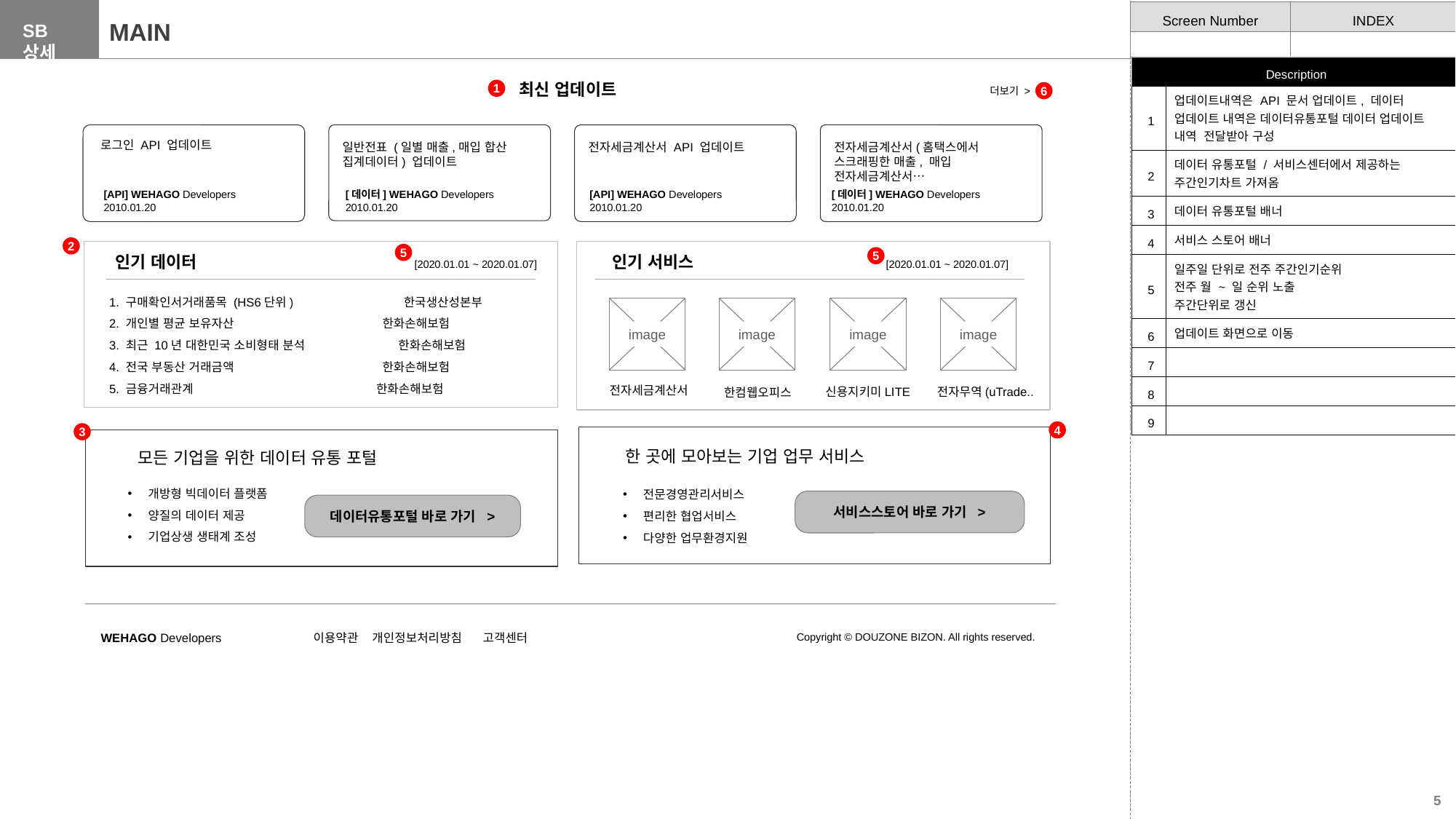

# MAIN
| Description |  |
| --- | --- |
| 1 | 업데이트내역은 API 문서 업데이트, 데이터 업데이트 내역은 데이터유통포털 데이터 업데이트 내역 전달받아 구성 |
| 2 | 데이터 유통포털 / 서비스센터에서 제공하는 주간인기차트 가져옴 |
| 3 | 데이터 유통포털 배너 |
| 4 | 서비스 스토어 배너 |
| 5 | 일주일 단위로 전주 주간인기순위 전주 월 ~ 일 순위 노출 주간단위로 갱신 |
| 6 | 업데이트 화면으로 이동 |
| 7 |  |
| 8 |  |
| 9 |  |
최신 업데이트
더보기 >
1
6

로그인 API 업데이트
일반전표 (일별 매출,매입 합산 집계데이터) 업데이트
전자세금계산서 API 업데이트
전자세금계산서(홈택스에서 스크래핑한 매출, 매입 전자세금계산서…
[API] WEHAGO Developers
2010.01.20
[데이터] WEHAGO Developers
2010.01.20
[API] WEHAGO Developers
2010.01.20
[데이터] WEHAGO Developers
2010.01.20
2

5
인기 데이터
인기 서비스
5
[2020.01.01 ~ 2020.01.07]
[2020.01.01 ~ 2020.01.07]
1. 구매확인서거래품목 (HS6단위)                               한국생산성본부
2. 개인별 평균 보유자산                                           한화손해보험
3. 최근 10년 대한민국 소비형태 분석                           한화손해보험
4. 전국 부동산 거래금액                                           한화손해보험
5. 금융거래관계                                                     한화손해보험

image

image

image

image
전자세금계산서
신용지키미LITE
전자무역(uTrade..
한컴웹오피스
4
3

한 곳에 모아보는 기업 업무 서비스
모든 기업을 위한 데이터 유통 포털
개방형 빅데이터 플랫폼
양질의 데이터 제공
기업상생 생태계 조성
전문경영관리서비스
편리한 협업서비스
다양한 업무환경지원
서비스스토어 바로 가기  >
데이터유통포털 바로 가기  >
WEHAGO Developers
이용약관    개인정보처리방침      고객센터
Copyright © DOUZONE BIZON. All rights reserved.